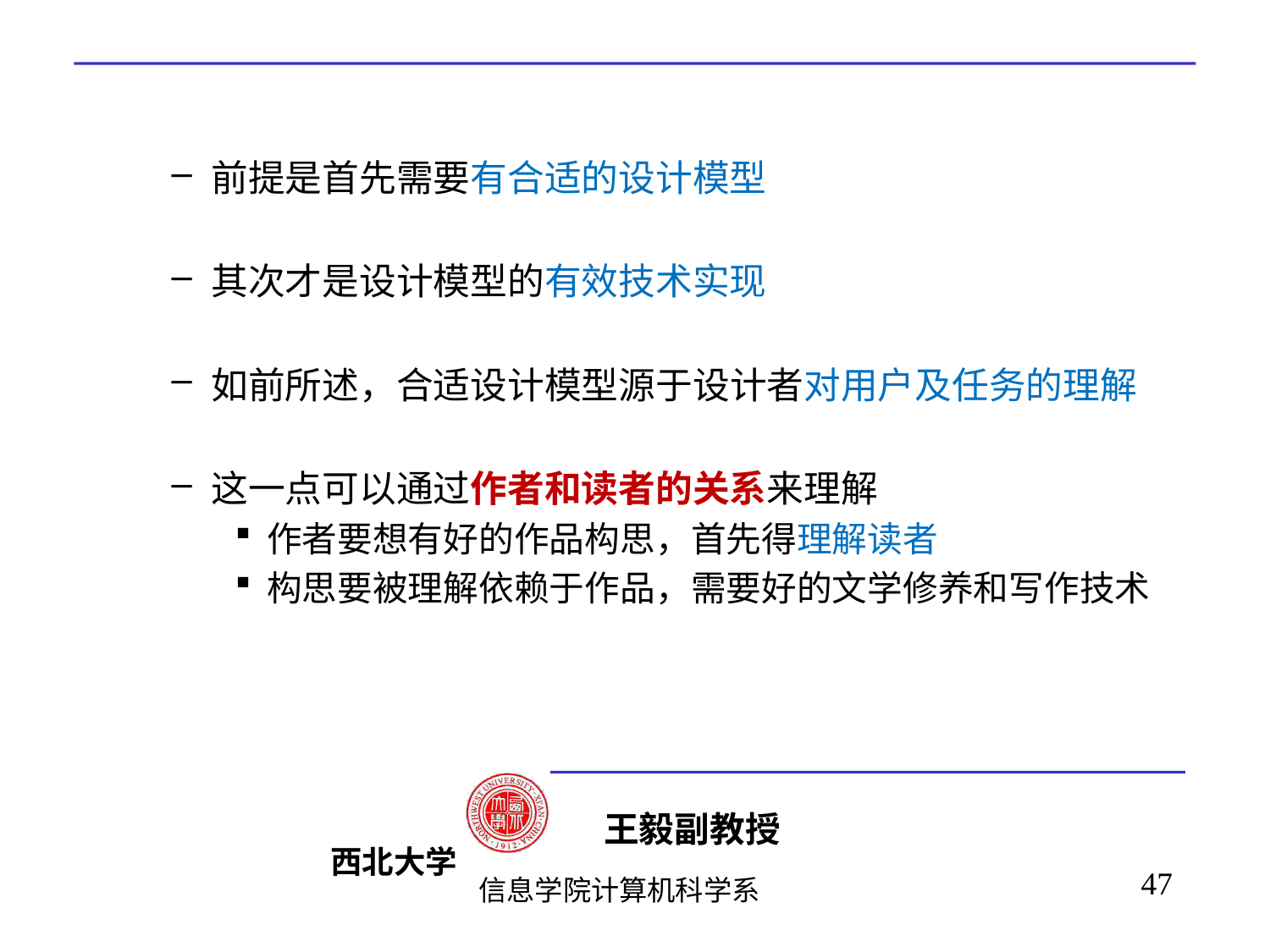

#
前提是首先需要有合适的设计模型

其次才是设计模型的有效技术实现

如前所述，合适设计模型源于设计者对用户及任务的理解

这一点可以通过作者和读者的关系来理解
作者要想有好的作品构思，首先得理解读者
构思要被理解依赖于作品，需要好的文学修养和写作技术

47